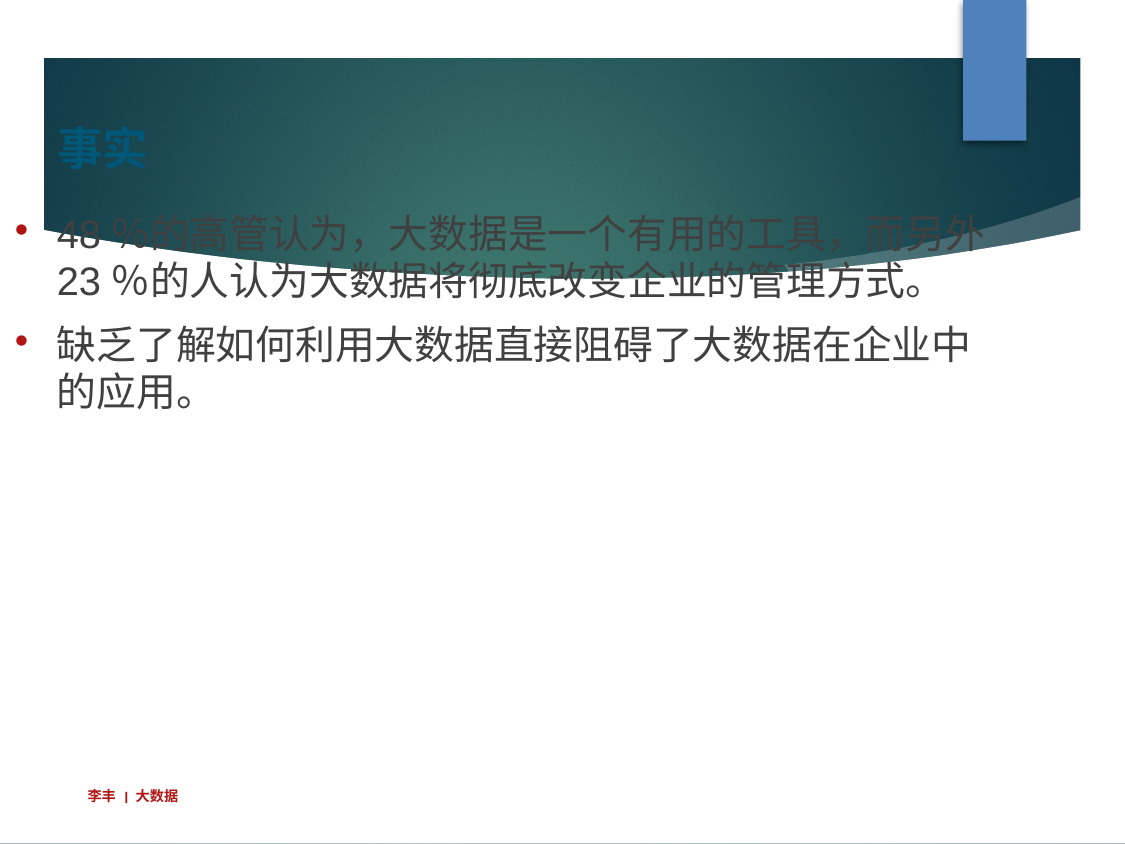

事实
48％的高管认为，大数据是一个有用的工具，而另外23％的人认为大数据将彻底改变企业的管理方式。
缺乏了解如何利用大数据直接阻碍了大数据在企业中的应用。

李丰 | 大数据